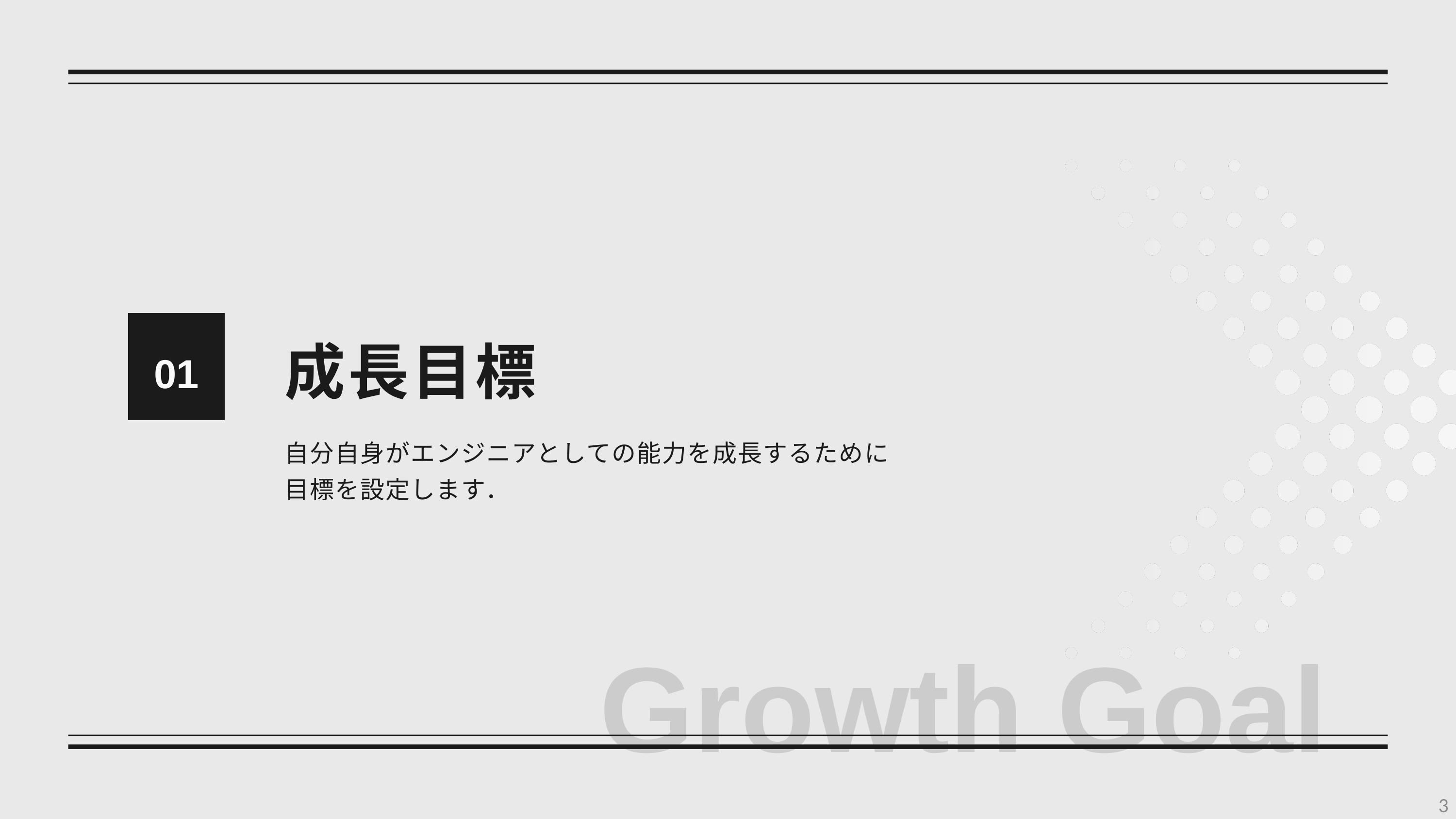

成長目標
01
自分自身がエンジニアとしての能力を成長するために
目標を設定します．
Growth Goal

3